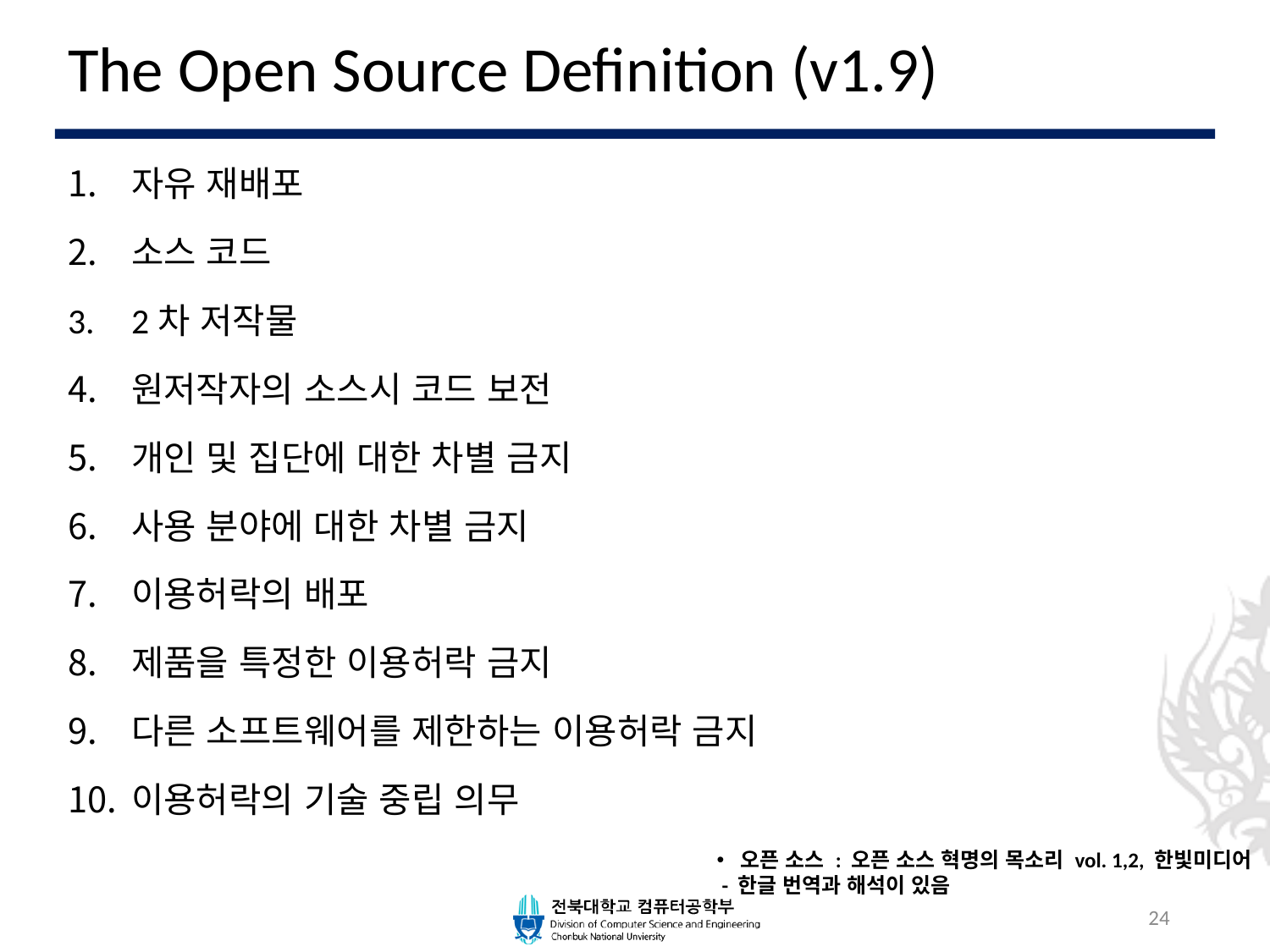

# The Open Source Definition (v1.9)
자유 재배포
소스 코드
2차 저작물
원저작자의 소스시 코드 보전
개인 및 집단에 대한 차별 금지
사용 분야에 대한 차별 금지
이용허락의 배포
제품을 특정한 이용허락 금지
다른 소프트웨어를 제한하는 이용허락 금지
이용허락의 기술 중립 의무
오픈 소스 : 오픈 소스 혁명의 목소리 vol. 1,2, 한빛미디어
 - 한글 번역과 해석이 있음
24